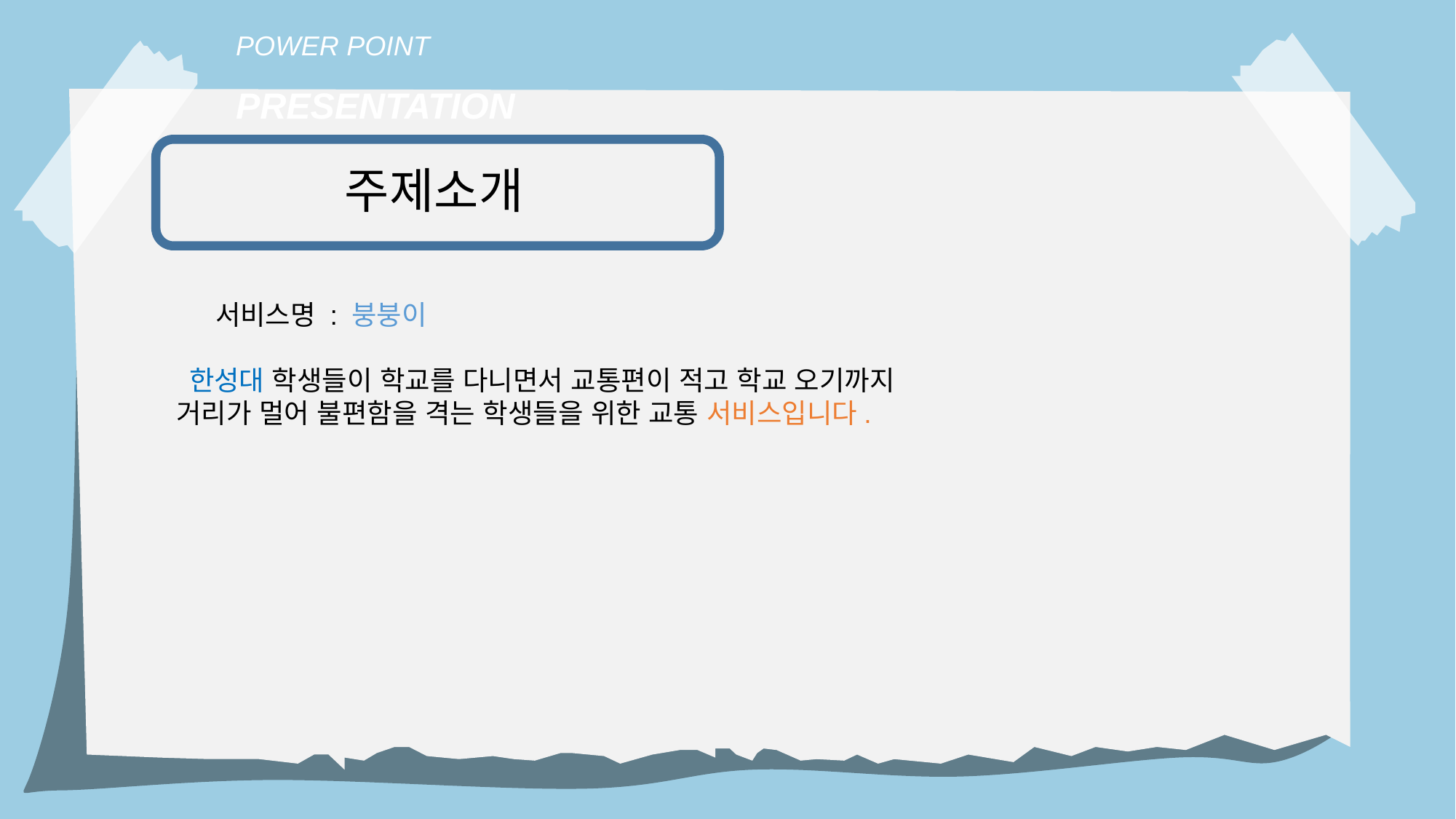

POWER POINT PRESENTATION

주제소개
 서비스명 : 붕붕이
 한성대 학생들이 학교를 다니면서 교통편이 적고 학교 오기까지 거리가 멀어 불편함을 격는 학생들을 위한 교통 서비스입니다.